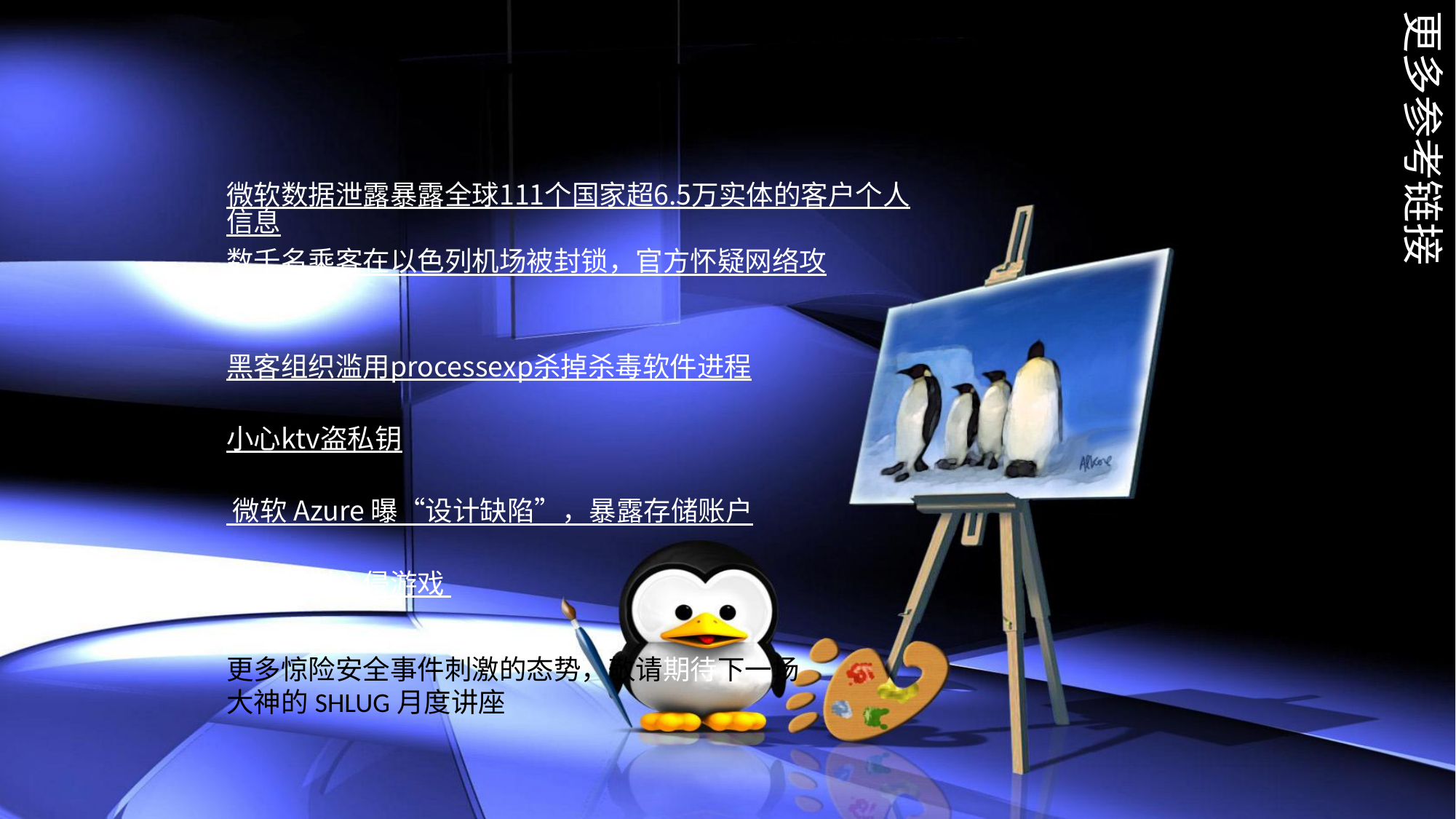

更多参考链接
微软数据泄露暴露全球111个国家超6.5万实体的客户个人信息
数千名乘客在以色列机场被封锁，官方怀疑网络攻

黑客组织滥用processexp杀掉杀毒软件进程

小心ktv盗私钥

 微软 Azure 曝“设计缺陷”，暴露存储账户

黑客模拟入侵游戏
更多惊险安全事件刺激的态势，敬请期待下一场
大神的SHLUG月度讲座